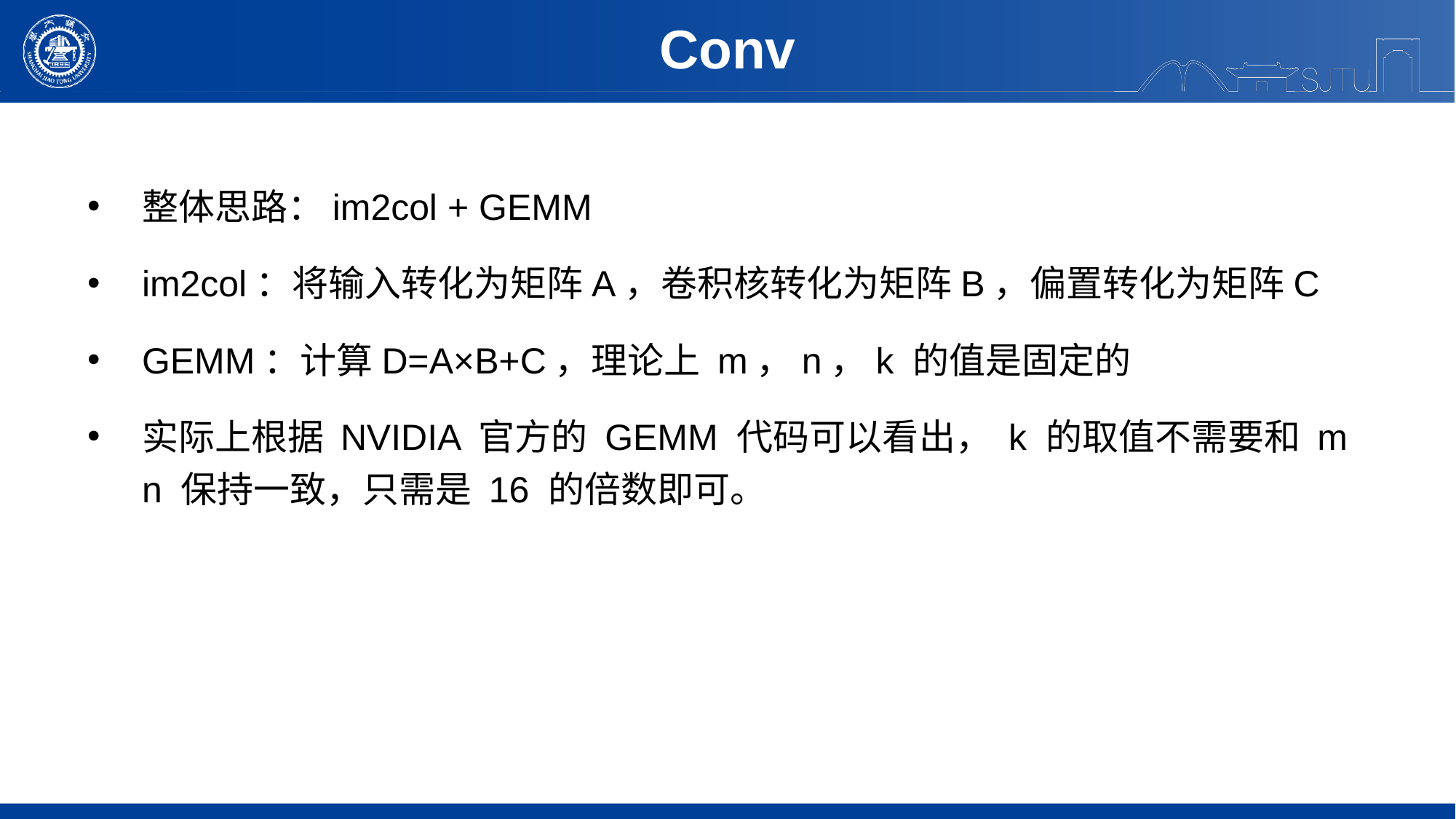

Conv
整体思路：im2col + GEMM
im2col：将输入转化为矩阵A，卷积核转化为矩阵B，偏置转化为矩阵C
GEMM：计算D=A×B+C，理论上 m，n，k 的值是固定的
实际上根据 NVIDIA 官方的 GEMM 代码可以看出， k 的取值不需要和 m n 保持一致，只需是 16 的倍数即可。